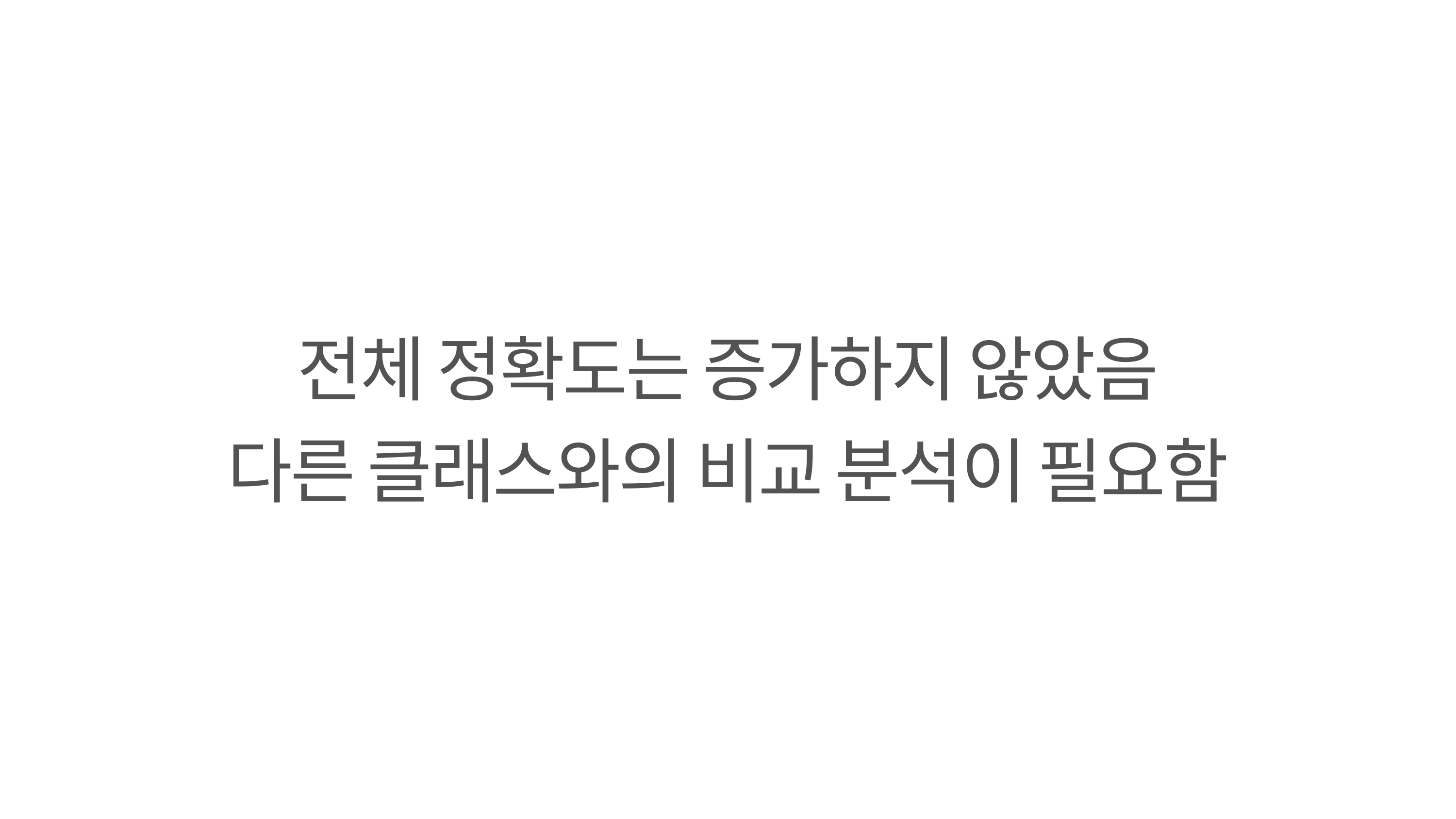

전체 정확도는 증가하지 않았음
다른 클래스와의 비교 분석이 필요함